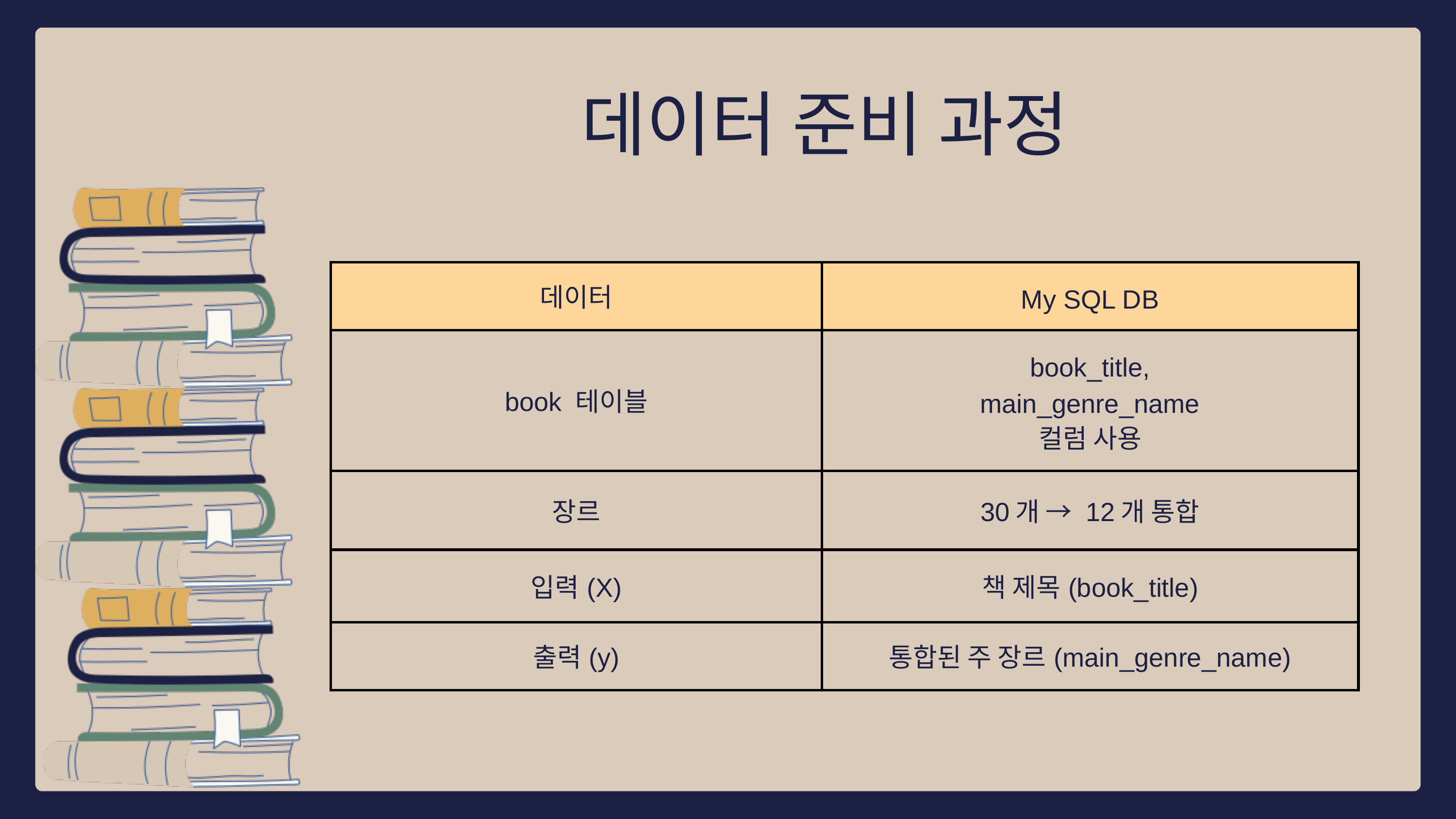

데이터 준비 과정

| 데이터 | My SQL DB |
| --- | --- |
| book 테이블 | book\_title, main\_genre\_name 컬럼 사용 |
| 장르 | 30개 → 12개 통합 |
| 입력(X) | 책 제목(book\_title) |
| 출력(y) | 통합된 주 장르(main\_genre\_name) |